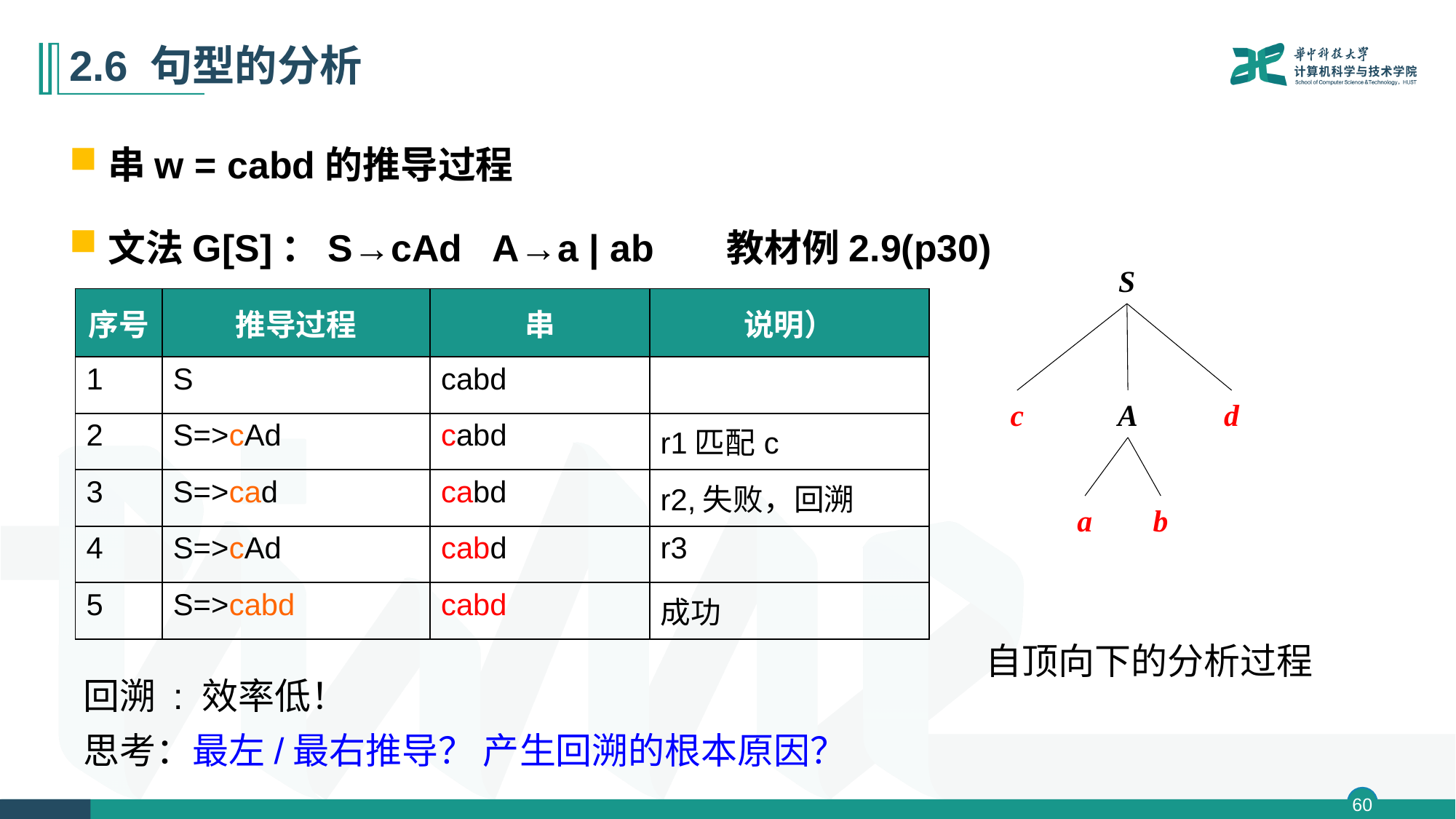

# 2.6 句型的分析
串w = cabd的推导过程
文法G[S]：S→cAd   A→a | ab      教材例2.9(p30)

S
| 序号 | 推导过程 | 串 | 说明） |
| --- | --- | --- | --- |
| 1 | S | cabd |  |
| 2 | S=>cAd | cabd | r1匹配c |
| 3 | S=>cad | cabd | r2,失败，回溯 |
| 4 | S=>cAd | cabd | r3 |
| 5 | S=>cabd | cabd | 成功 |
c
A
d
a
b
自顶向下的分析过程
回溯 : 效率低！
思考：最左/最右推导？ 产生回溯的根本原因？